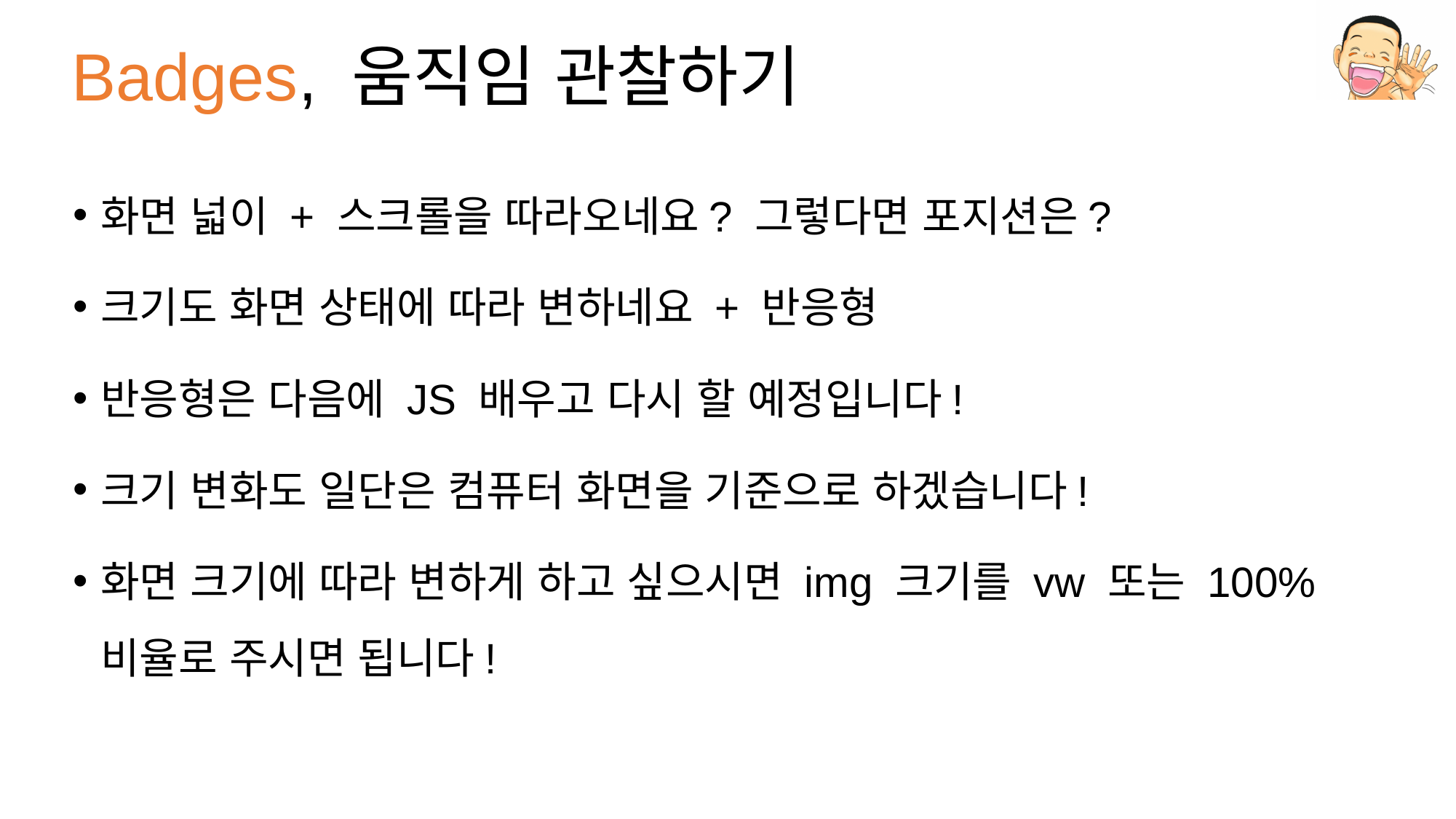

# Badges, 움직임 관찰하기
화면 넓이 + 스크롤을 따라오네요? 그렇다면 포지션은?
크기도 화면 상태에 따라 변하네요 + 반응형
반응형은 다음에 JS 배우고 다시 할 예정입니다!
크기 변화도 일단은 컴퓨터 화면을 기준으로 하겠습니다!
화면 크기에 따라 변하게 하고 싶으시면 img 크기를 vw 또는 100% 비율로 주시면 됩니다!